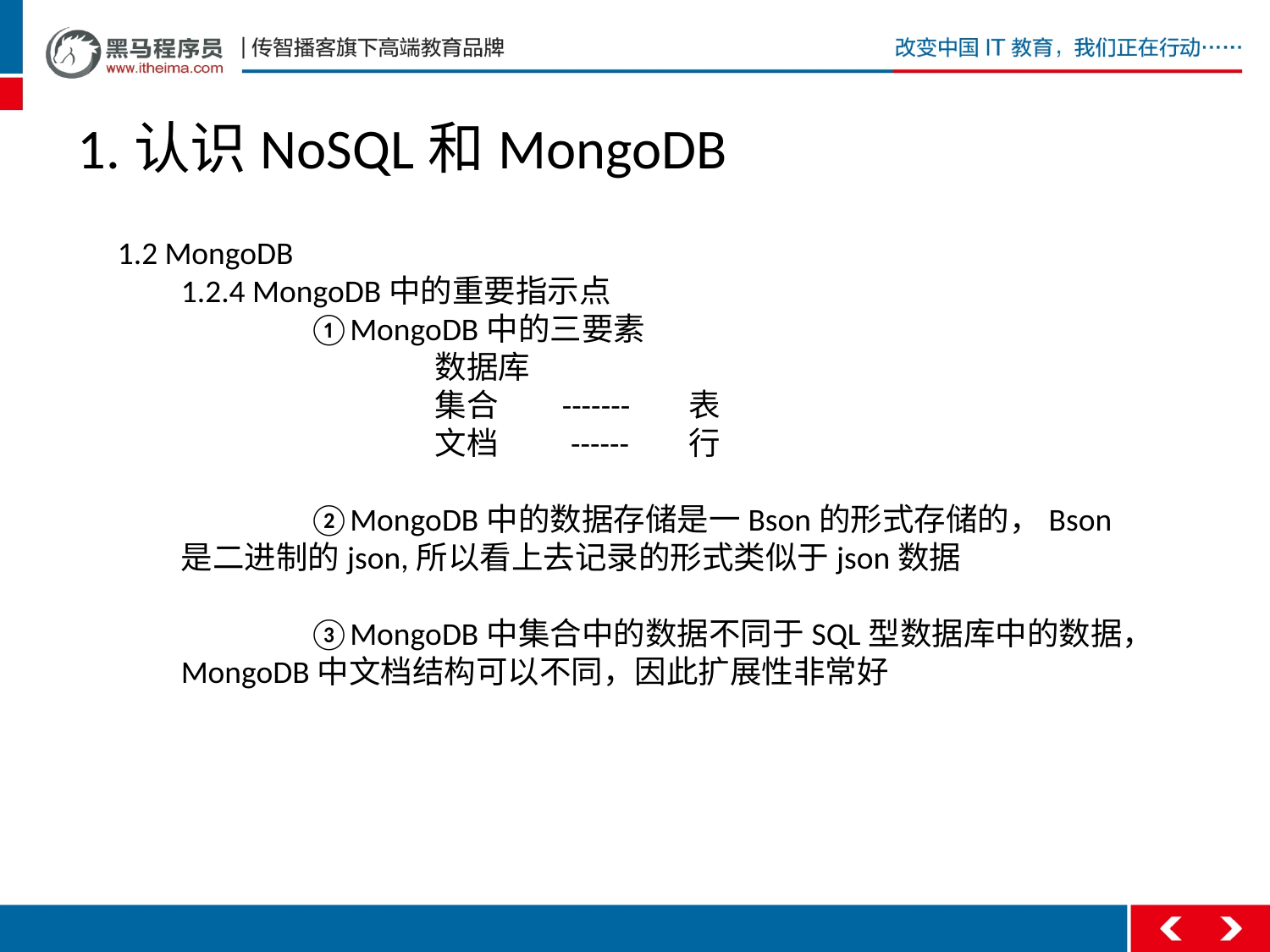

# 1.认识NoSQL和MongoDB
1.2 MongoDB
1.2.4 MongoDB中的重要指示点
	①MongoDB中的三要素
		数据库
		集合 	------- 	表
		文档         ------	行

	②MongoDB中的数据存储是一Bson的形式存储的，Bson是二进制的json,所以看上去记录的形式类似于json数据

	③MongoDB中集合中的数据不同于SQL型数据库中的数据，MongoDB中文档结构可以不同，因此扩展性非常好